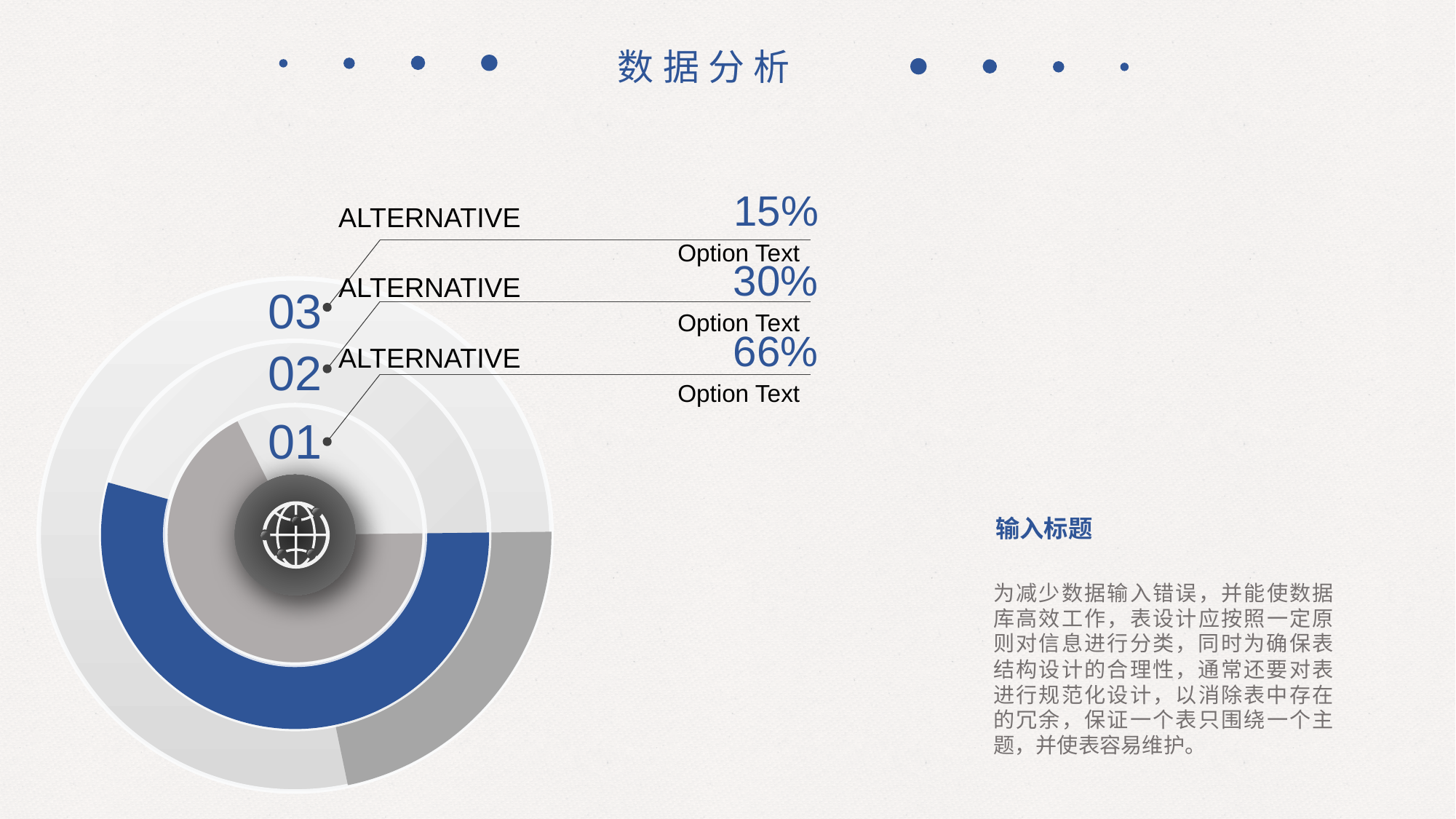

数据分析

15%
ALTERNATIVE
Option Text
30%
ALTERNATIVE
03

02

01

Option Text
66%
ALTERNATIVE
Option Text
输入标题
为减少数据输入错误，并能使数据库高效工作，表设计应按照一定原则对信息进行分类，同时为确保表结构设计的合理性，通常还要对表进行规范化设计，以消除表中存在的冗余，保证一个表只围绕一个主题，并使表容易维护。